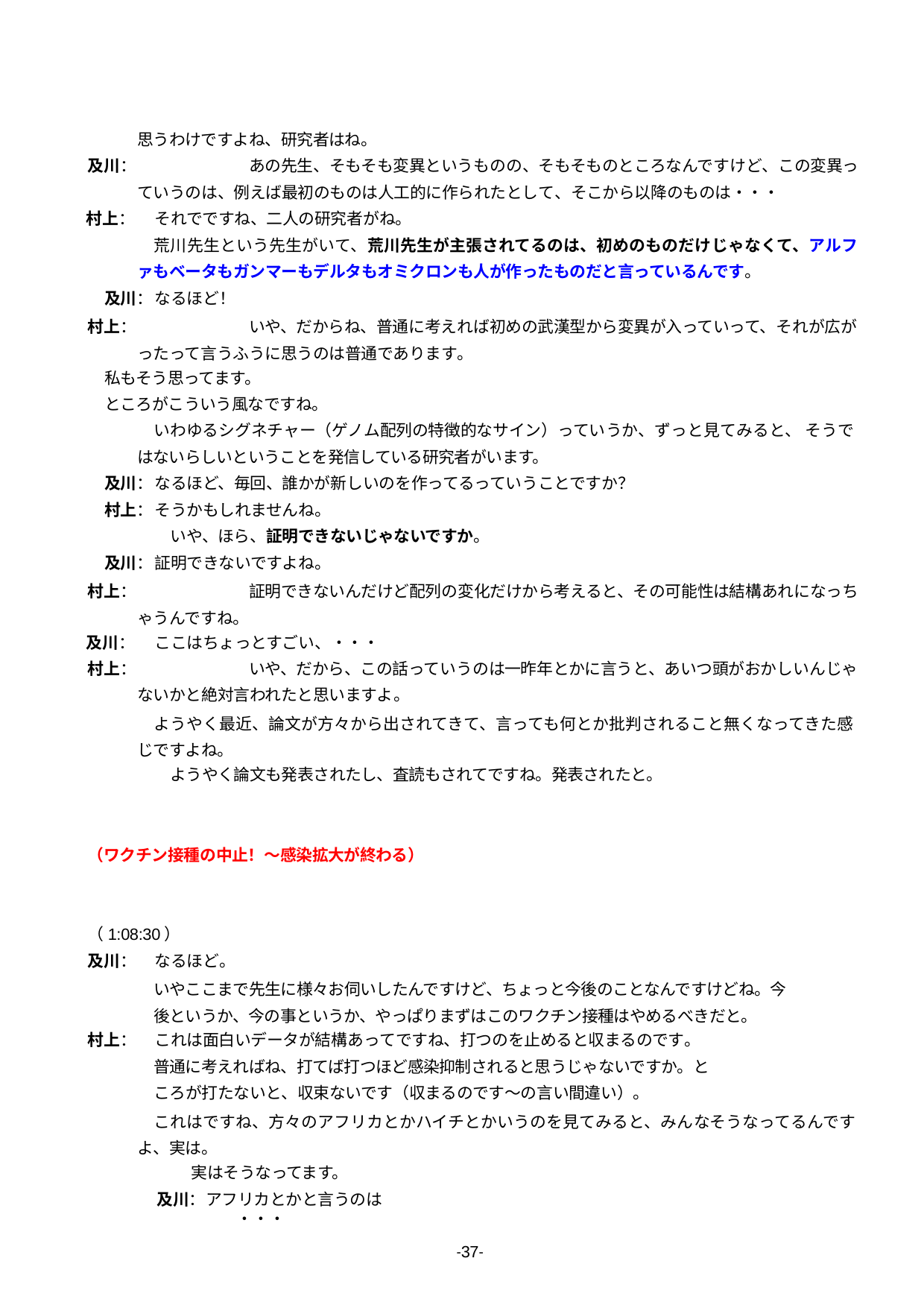

思うわけですよね、研究者はね。
及川：		あの先生、そもそも変異というものの、そもそものところなんですけど、この変異っていうのは、例えば最初のものは人工的に作られたとして、そこから以降のものは・・・
村上：	それでですね、二人の研究者がね。
荒川先生という先生がいて、荒川先生が主張されてるのは、初めのものだけじゃなくて、アルファもベータもガンマーもデルタもオミクロンも人が作ったものだと言っているんです。
及川：	なるほど！
村上：		いや、だからね、普通に考えれば初めの武漢型から変異が入っていって、それが広がったって言うふうに思うのは普通であります。
私もそう思ってます。
ところがこういう風なですね。
いわゆるシグネチャー（ゲノム配列の特徴的なサイン）っていうか、ずっと見てみると、 そうではないらしいということを発信している研究者がいます。
及川：	なるほど、毎回、誰かが新しいのを作ってるっていうことですか？
村上：	そうかもしれませんね。
いや、ほら、証明できないじゃないですか。
及川：	証明できないですよね。
村上：		証明できないんだけど配列の変化だけから考えると、その可能性は結構あれになっちゃうんですね。
及川：	ここはちょっとすごい、・・・
村上：		いや、だから、この話っていうのは一昨年とかに言うと、あいつ頭がおかしいんじゃないかと絶対言われたと思いますよ。
ようやく最近、論文が方々から出されてきて、言っても何とか批判されること無くなってきた感じですよね。
ようやく論文も発表されたし、査読もされてですね。発表されたと。
（ワクチン接種の中止！～感染拡大が終わる）
（1:08:30）
及川：	なるほど。
いやここまで先生に様々お伺いしたんですけど、ちょっと今後のことなんですけどね。今後というか、今の事というか、やっぱりまずはこのワクチン接種はやめるべきだと。
村上：	これは面白いデータが結構あってですね、打つのを止めると収まるのです。
普通に考えればね、打てば打つほど感染抑制されると思うじゃないですか。ところが打たないと、収束ないです（収まるのです～の言い間違い）。
これはですね、方々のアフリカとかハイチとかいうのを見てみると、みんなそうなってるんですよ、実は。
実はそうなってます。
及川：	アフリカとかと言うのは・・・
-37-